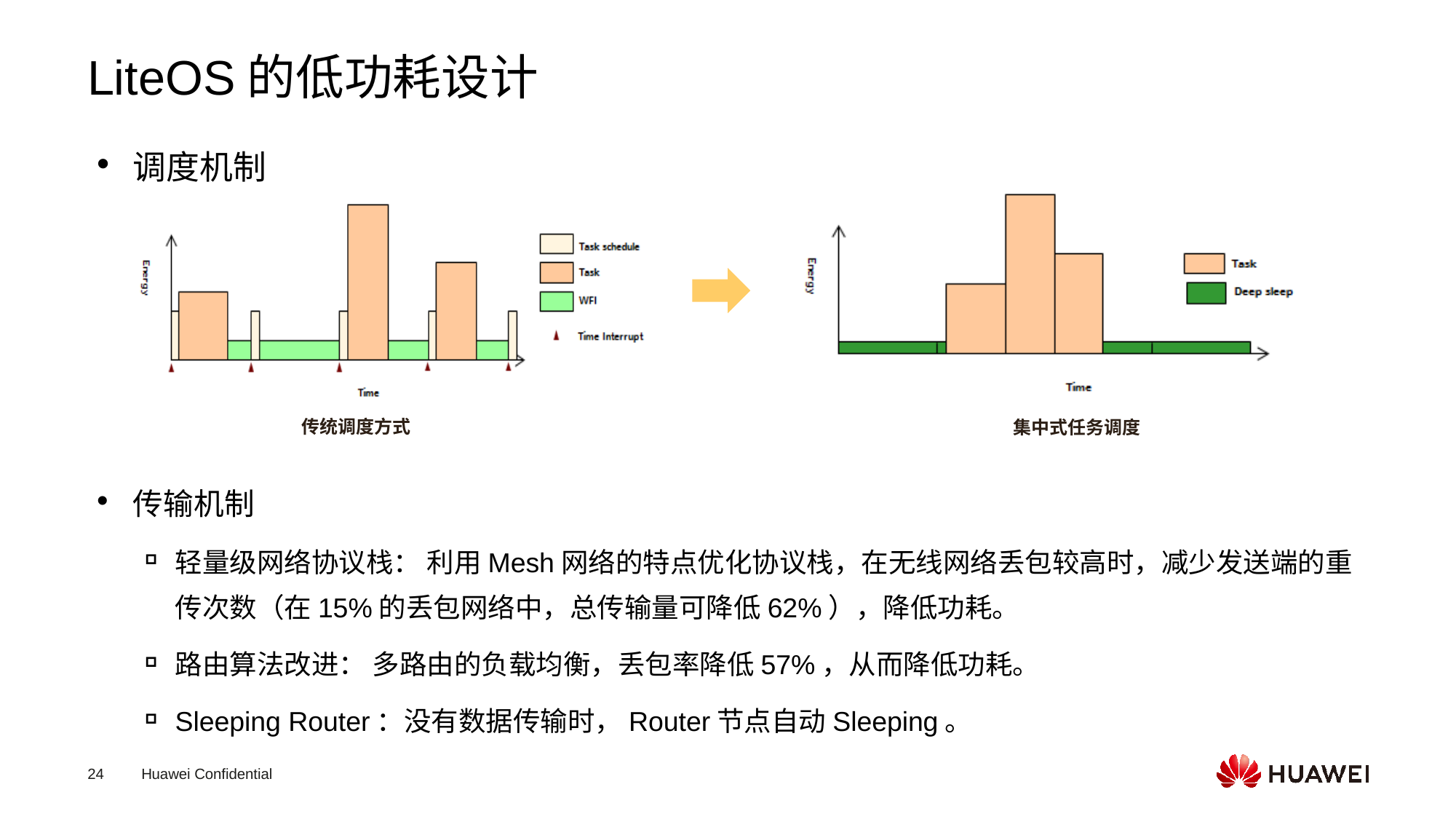

# LiteOS的低功耗设计
调度机制

传输机制
轻量级网络协议栈： 利用Mesh网络的特点优化协议栈，在无线网络丢包较高时，减少发送端的重传次数（在15%的丢包网络中，总传输量可降低62%），降低功耗。
路由算法改进： 多路由的负载均衡，丢包率降低57%，从而降低功耗。
Sleeping Router：没有数据传输时，Router节点自动Sleeping。

传统调度方式
集中式任务调度